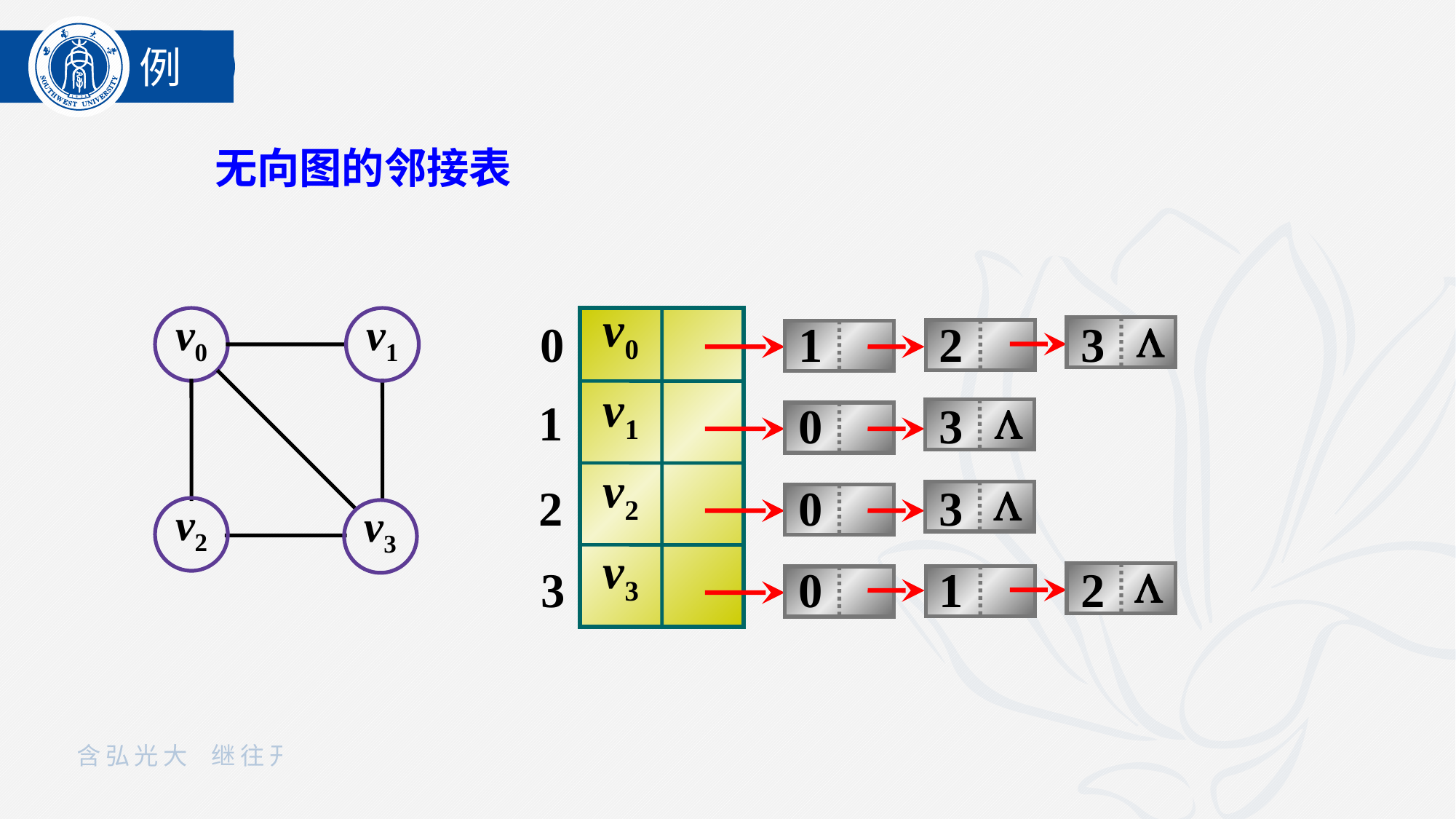

例
  无向图的邻接表

v0
v1

v2
v3

1
2
3

0

v0

1
0
3

v1

2
0
3

v2

3
0
1
2

v3
Λ
Λ
Λ
Λ